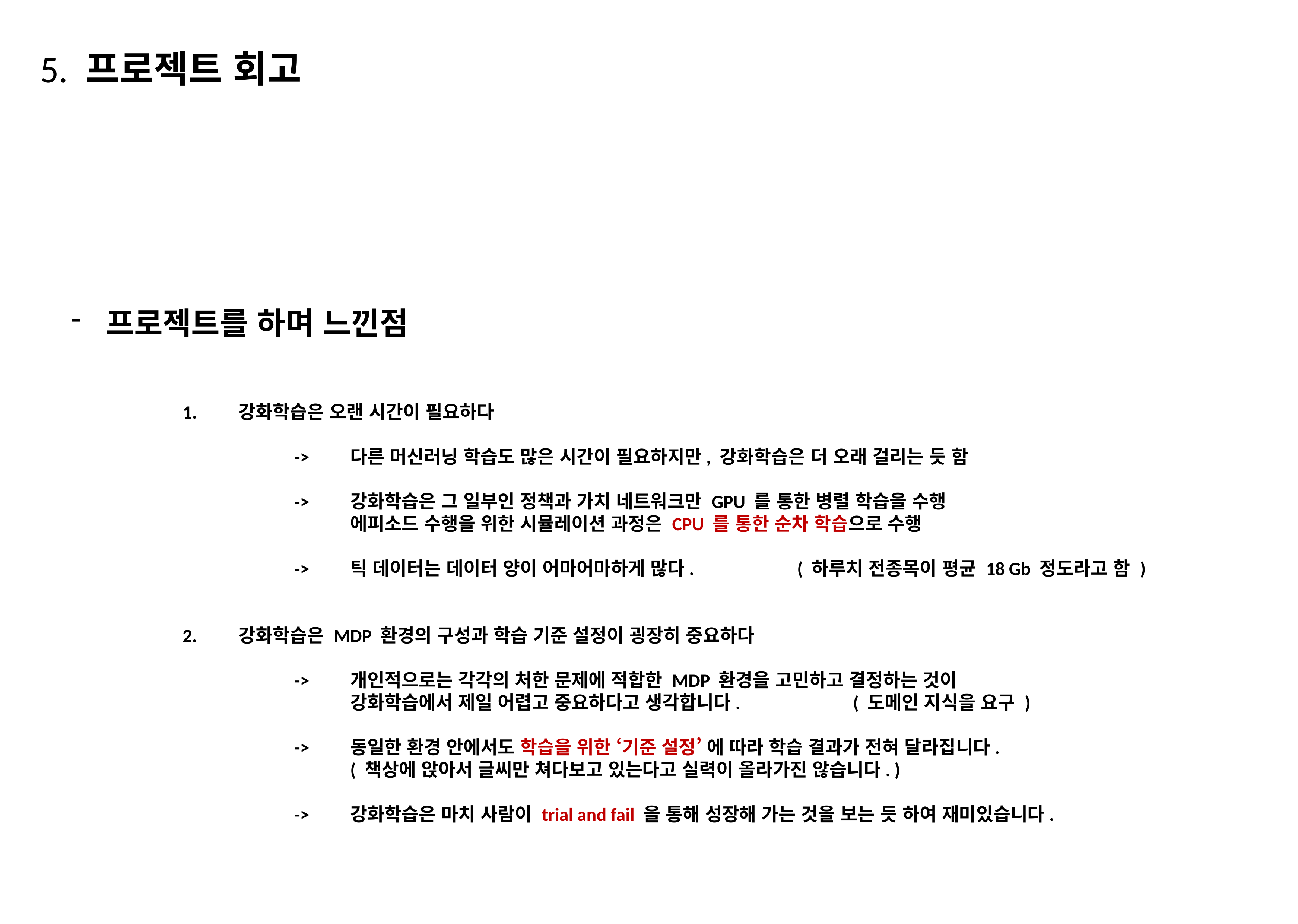

5. 프로젝트 회고

프로젝트를 하며 느낀점

		1.	강화학습은 오랜 시간이 필요하다

				->	다른 머신러닝 학습도 많은 시간이 필요하지만, 강화학습은 더 오래 걸리는 듯 함

				->	강화학습은 그 일부인 정책과 가치 네트워크만 GPU 를 통한 병렬 학습을 수행
					에피소드 수행을 위한 시뮬레이션 과정은 CPU 를 통한 순차 학습으로 수행

				->	틱 데이터는 데이터 양이 어마어마하게 많다.		( 하루치 전종목이 평균 18 Gb 정도라고 함 )

		2.	강화학습은 MDP 환경의 구성과 학습 기준 설정이 굉장히 중요하다

				->	개인적으로는 각각의 처한 문제에 적합한 MDP 환경을 고민하고 결정하는 것이
					강화학습에서 제일 어렵고 중요하다고 생각합니다. 		( 도메인 지식을 요구 )

				->	동일한 환경 안에서도 학습을 위한 ‘기준 설정’ 에 따라 학습 결과가 전혀 달라집니다.
					( 책상에 앉아서 글씨만 쳐다보고 있는다고 실력이 올라가진 않습니다. )

				->	강화학습은 마치 사람이 trial and fail 을 통해 성장해 가는 것을 보는 듯 하여 재미있습니다.